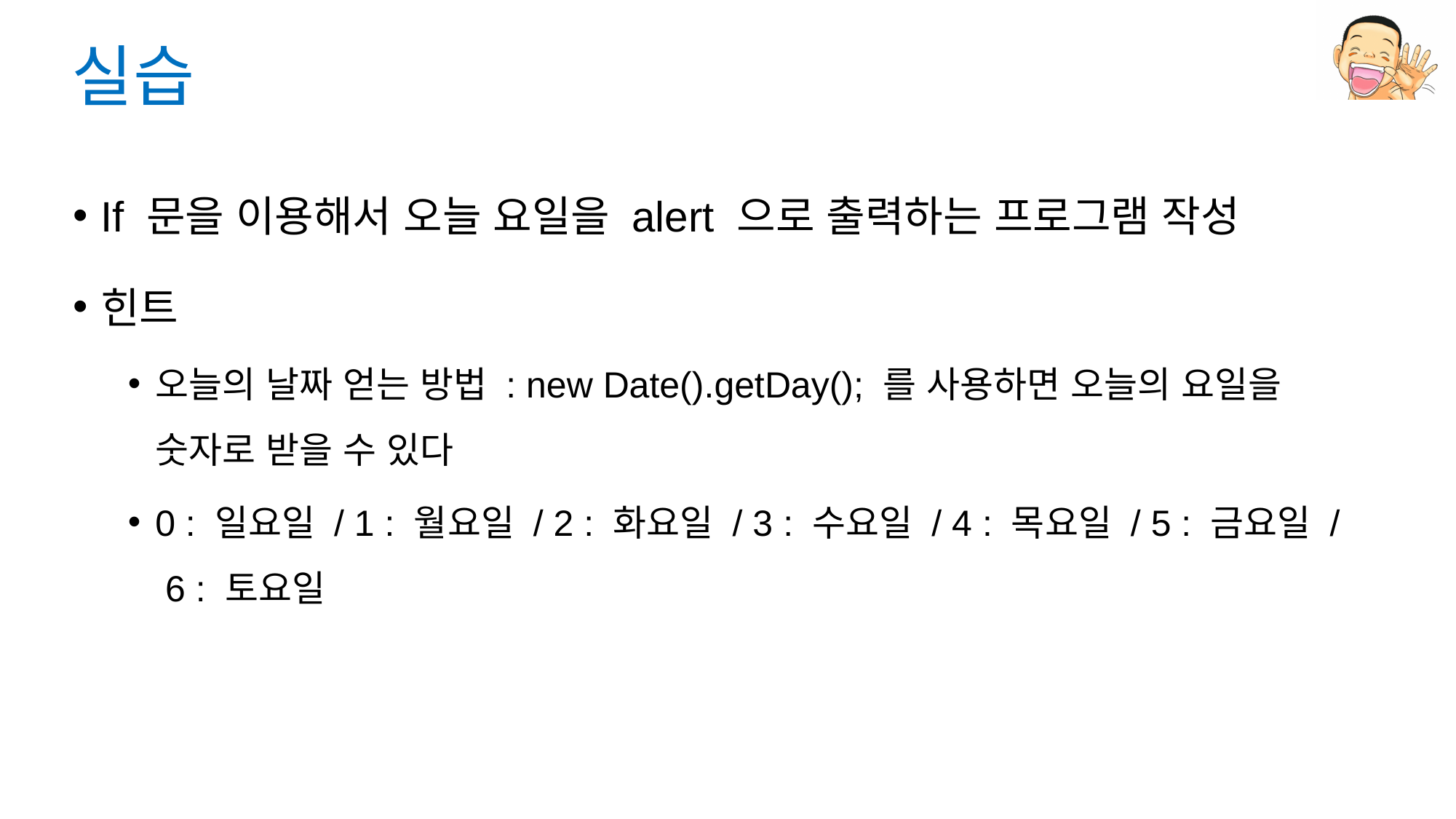

# 실습
If 문을 이용해서 오늘 요일을 alert 으로 출력하는 프로그램 작성
힌트
오늘의 날짜 얻는 방법 : new Date().getDay(); 를 사용하면 오늘의 요일을 숫자로 받을 수 있다
0 : 일요일 / 1 : 월요일 / 2 : 화요일 / 3 : 수요일 / 4 : 목요일 / 5 : 금요일 /  6 : 토요일